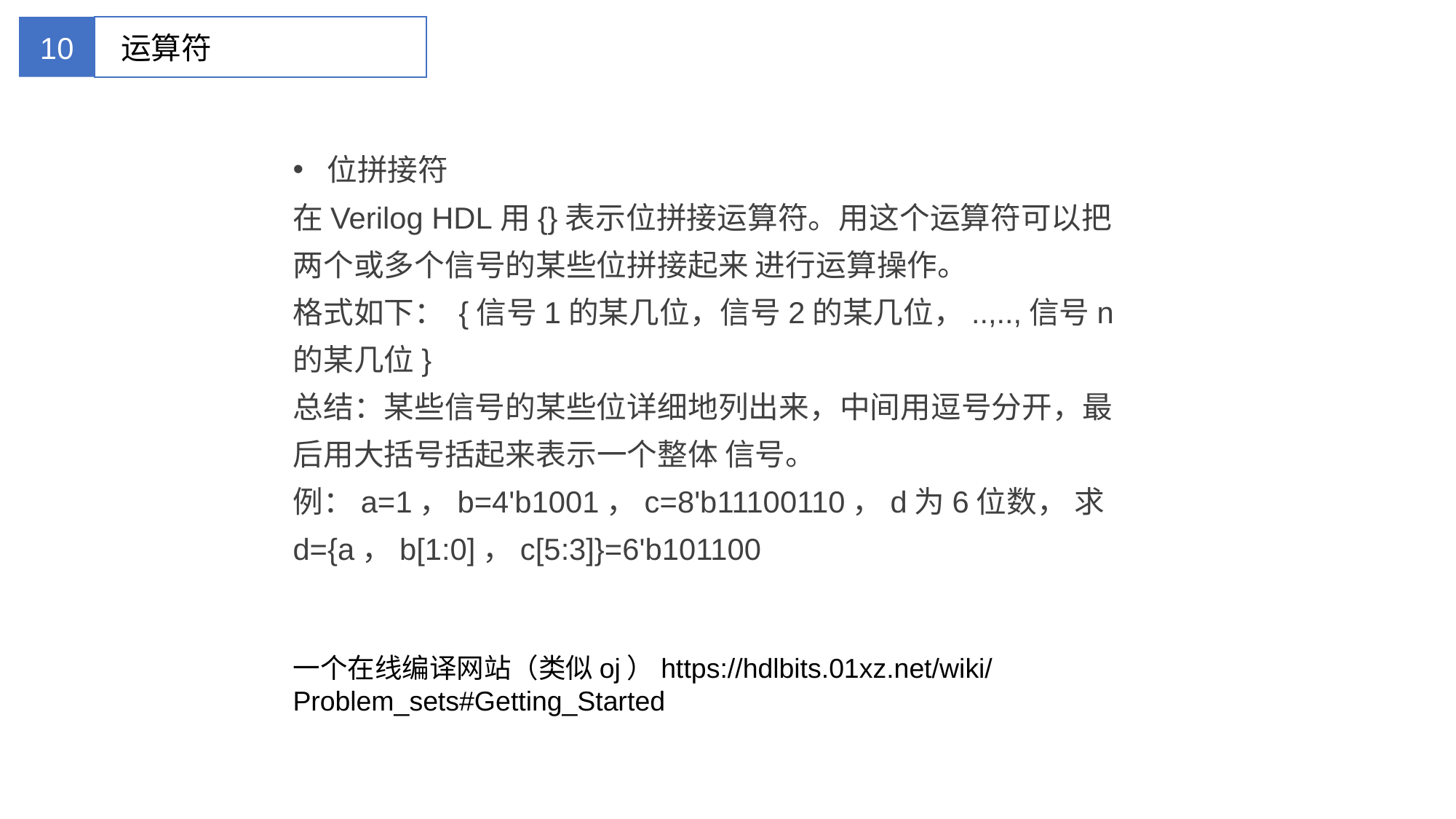

10

运算符
位拼接符
在Verilog HDL用{}表示位拼接运算符。用这个运算符可以把两个或多个信号的某些位拼接起来 进行运算操作。
格式如下： {信号1的某几位，信号2的某几位，..,..,信号n的某几位}
总结：某些信号的某些位详细地列出来，中间用逗号分开，最后用大括号括起来表示一个整体 信号。
例：a=1，b=4'b1001，c=8'b11100110，d为6位数， 求
d={a，b[1:0]，c[5:3]}=6'b101100
一个在线编译网站（类似oj）https://hdlbits.01xz.net/wiki/Problem_sets#Getting_Started